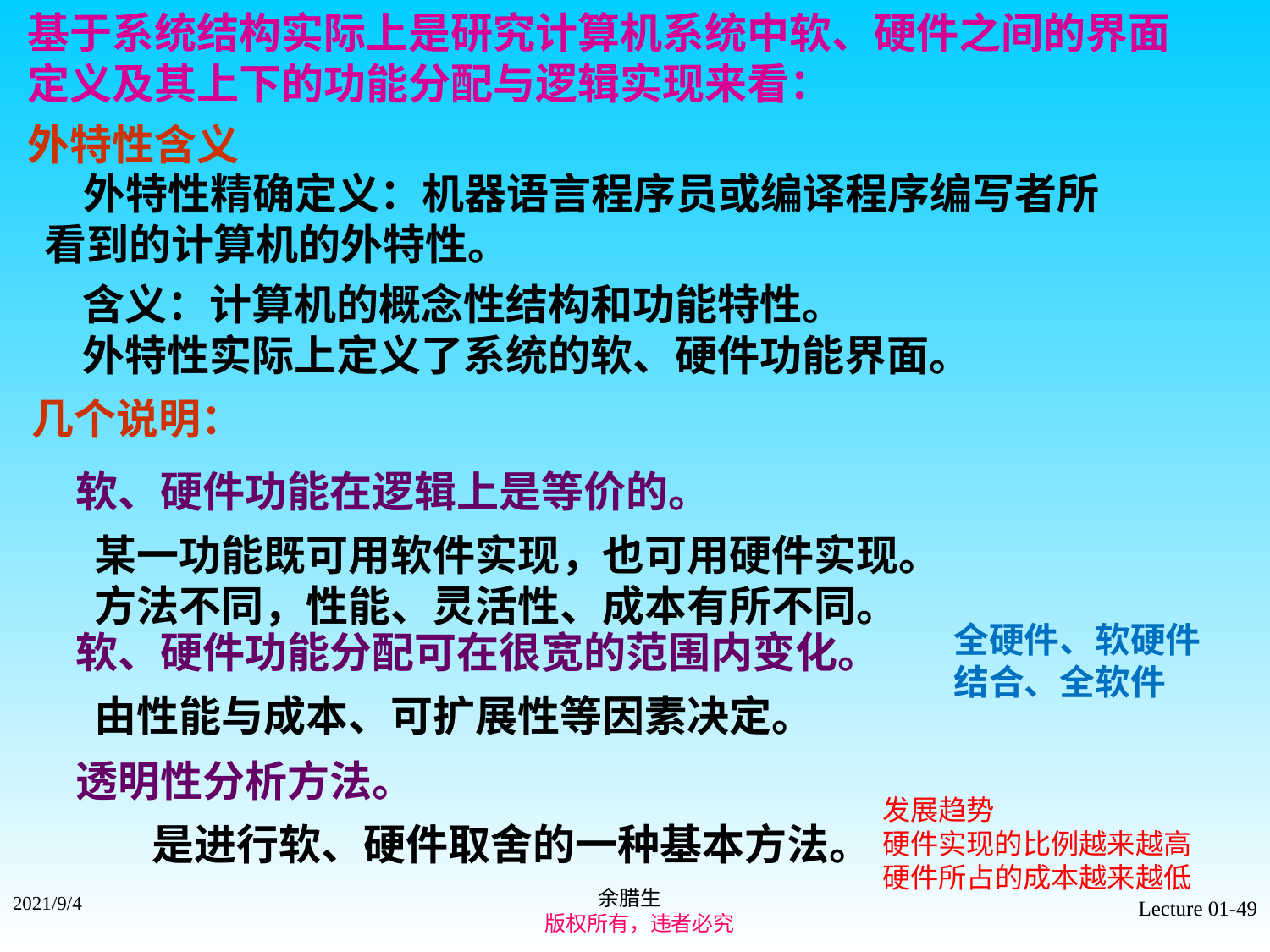

基于系统结构实际上是研究计算机系统中软、硬件之间的界面定义及其上下的功能分配与逻辑实现来看：
外特性含义
   外特性精确定义：机器语言程序员或编译程序编写者所看到的计算机的外特性。
   含义：计算机的概念性结构和功能特性。
   外特性实际上定义了系统的软、硬件功能界面。
几个说明：
    软、硬件功能在逻辑上是等价的。
      某一功能既可用软件实现，也可用硬件实现。
      方法不同，性能、灵活性、成本有所不同。
全硬件、软硬件结合、全软件
    软、硬件功能分配可在很宽的范围内变化。
      由性能与成本、可扩展性等因素决定。
    透明性分析方法。
发展趋势
硬件实现的比例越来越高
硬件所占的成本越来越低
            是进行软、硬件取舍的一种基本方法。
余腊生
 版权所有，违者必究
2021/9/4
Lecture 01-49